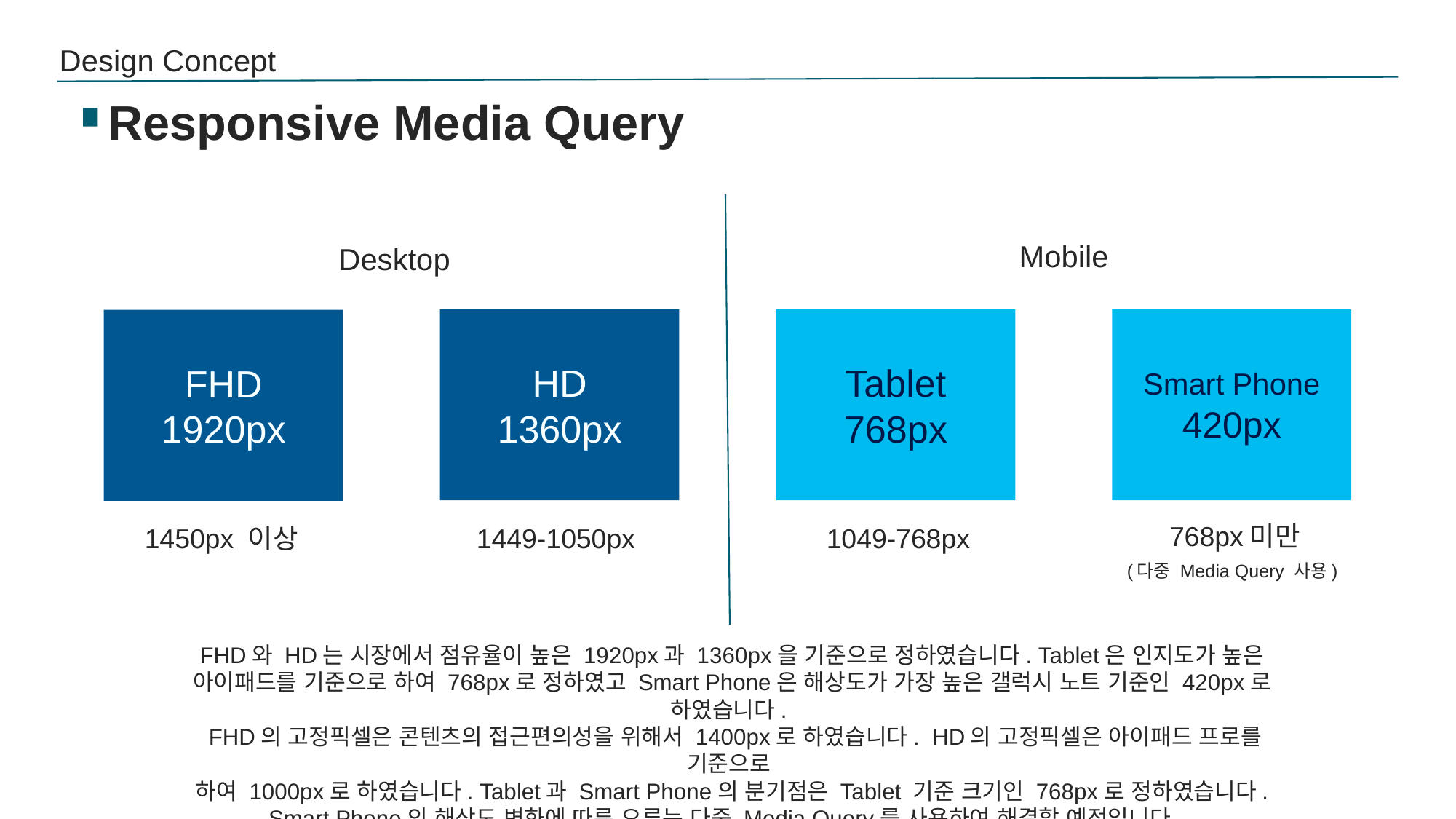

Design Concept
Responsive Media Query

Mobile
Desktop
HD
1360px
Tablet
768px
Smart Phone
420px
FHD
1920px
768px미만
1450px 이상
1449-1050px
1049-768px
(다중 Media Query 사용)
FHD와 HD는 시장에서 점유율이 높은 1920px과 1360px을 기준으로 정하였습니다. Tablet은 인지도가 높은 아이패드를 기준으로 하여 768px로 정하였고 Smart Phone은 해상도가 가장 높은 갤럭시 노트 기준인 420px로 하였습니다.
 FHD의 고정픽셀은 콘텐츠의 접근편의성을 위해서 1400px로 하였습니다.  HD의 고정픽셀은 아이패드 프로를 기준으로
하여 1000px로 하였습니다. Tablet과 Smart Phone의 분기점은 Tablet 기준 크기인 768px로 정하였습니다. Smart Phone의 해상도 변화에 따른 오류는 다중 Media Query를 사용하여 해결할 예정입니다.